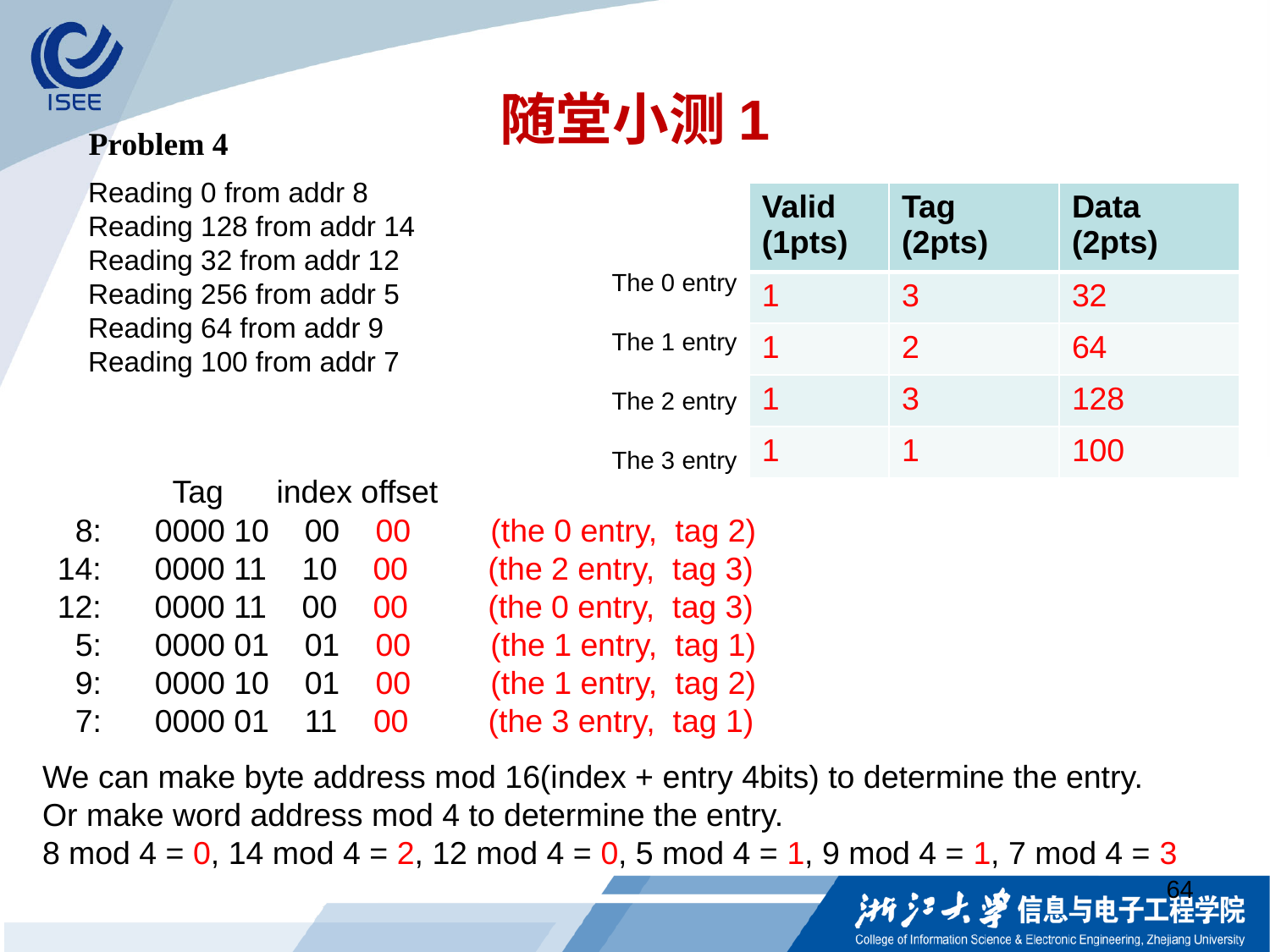

# 随堂小测1
Problem 4
Reading 0 from addr 8
Reading 128 from addr 14
Reading 32 from addr 12
Reading 256 from addr 5
Reading 64 from addr 9
Reading 100 from addr 7
| Valid (1pts) | Tag (2pts) | Data (2pts) |
| --- | --- | --- |
| 1 | 3 | 32 |
| 1 | 2 | 64 |
| 1 | 3 | 128 |
| 1 | 1 | 100 |
The 0 entry

The 1 entry

The 2 entry

The 3 entry
Tag      index offset
  8:      0000 10    00    00         (the 0 entry,  tag 2)
14:      0000 11    10    00         (the 2 entry,  tag 3)
12:      0000 11    00    00         (the 0 entry,  tag 3)
  5:      0000 01    01    00         (the 1 entry,  tag 1)
  9:      0000 10    01    00         (the 1 entry,  tag 2)
  7:      0000 01    11    00         (the 3 entry,  tag 1)
We can make byte address mod 16(index + entry 4bits) to determine the entry.
Or make word address mod 4 to determine the entry.
8 mod 4 = 0, 14 mod 4 = 2, 12 mod 4 = 0, 5 mod 4 = 1, 9 mod 4 = 1, 7 mod 4 = 3
64